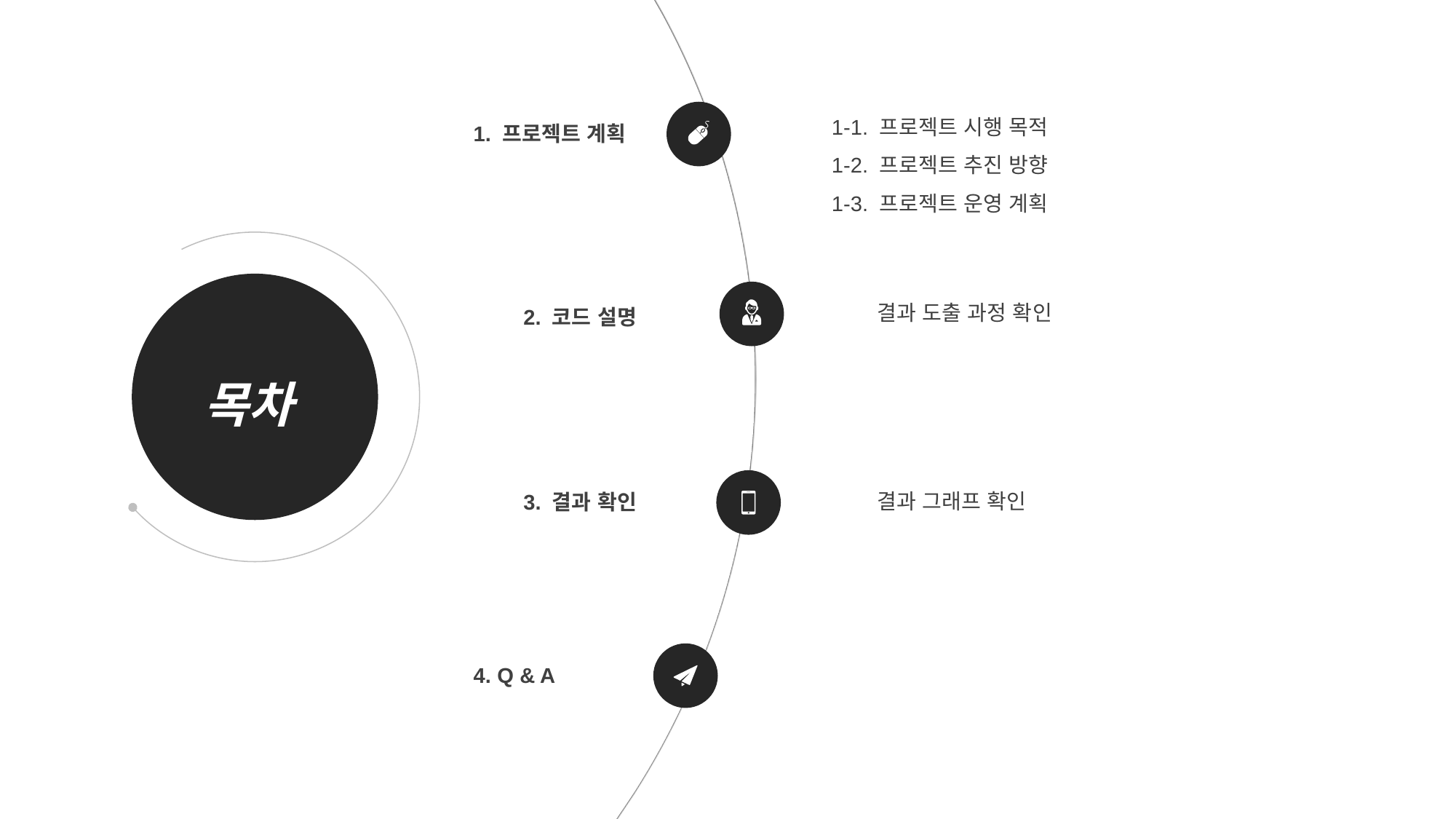

1-1. 프로젝트 시행 목적
1-2. 프로젝트 추진 방향
1-3. 프로젝트 운영 계획

1. 프로젝트 계획

목차

결과 도출 과정 확인
2. 코드 설명

결과 그래프 확인
3. 결과 확인

4. Q & A